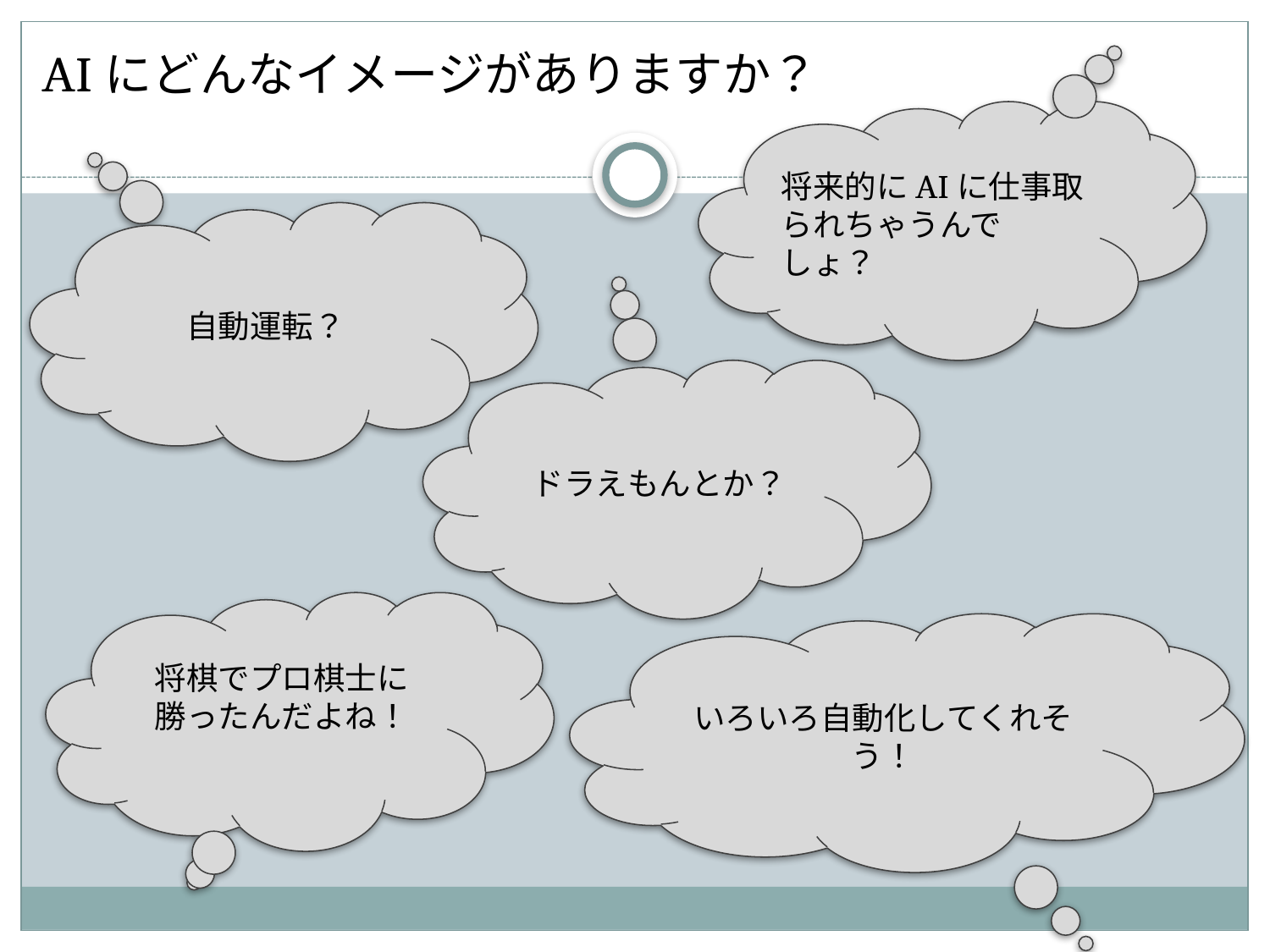

AIにどんなイメージがありますか？

将来的にAIに仕事取られちゃうんでしょ？
自動運転？
ドラえもんとか？
将棋でプロ棋士に勝ったんだよね！

いろいろ自動化してくれそう！
#